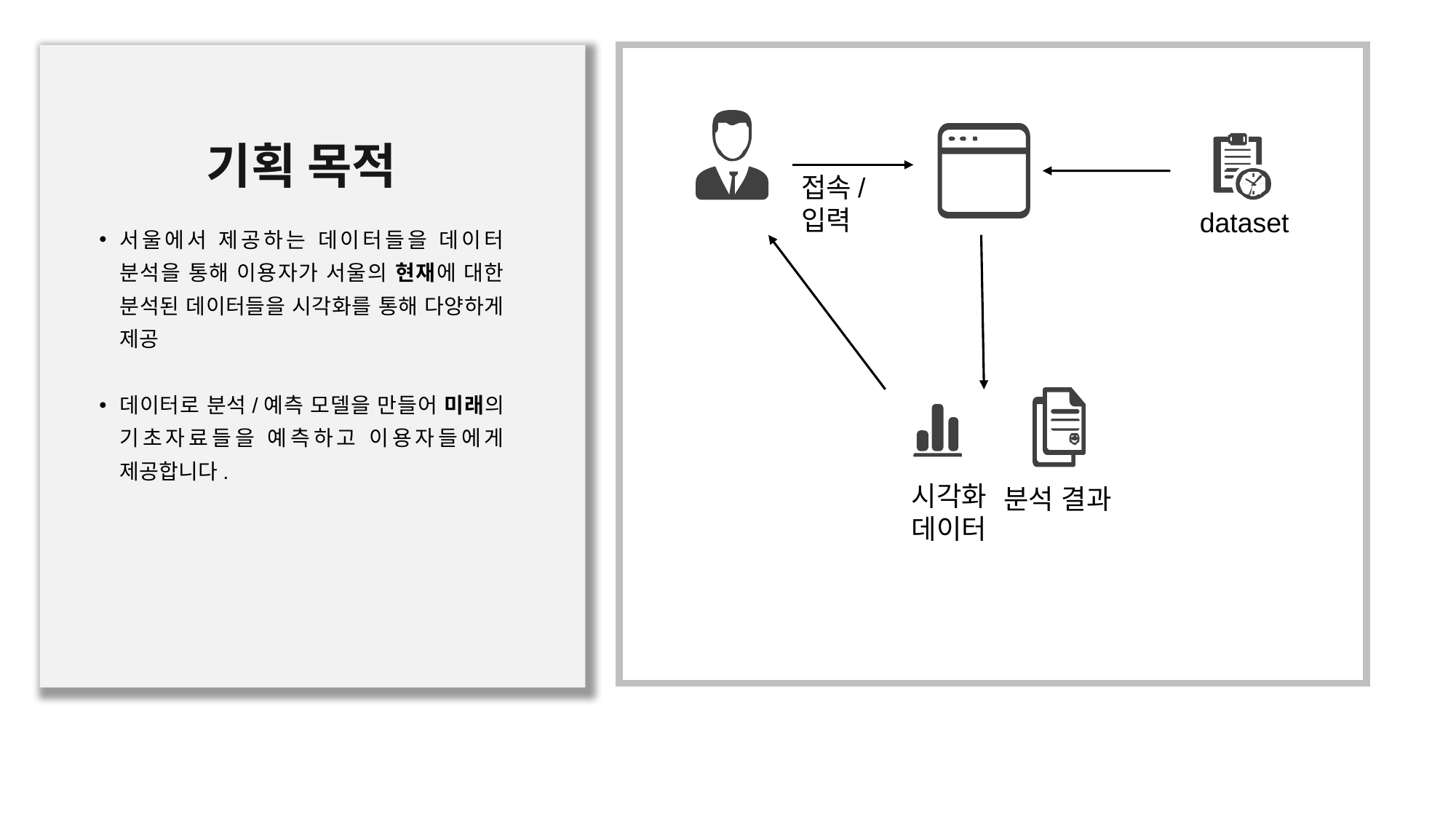

기획 목적

접속/입력
dataset
서울에서 제공하는 데이터들을 데이터 분석을 통해 이용자가 서울의 현재에 대한 분석된 데이터들을 시각화를 통해 다양하게 제공

데이터로 분석/예측 모델을 만들어 미래의 기초자료들을 예측하고 이용자들에게 제공합니다.

시각화 데이터
분석 결과